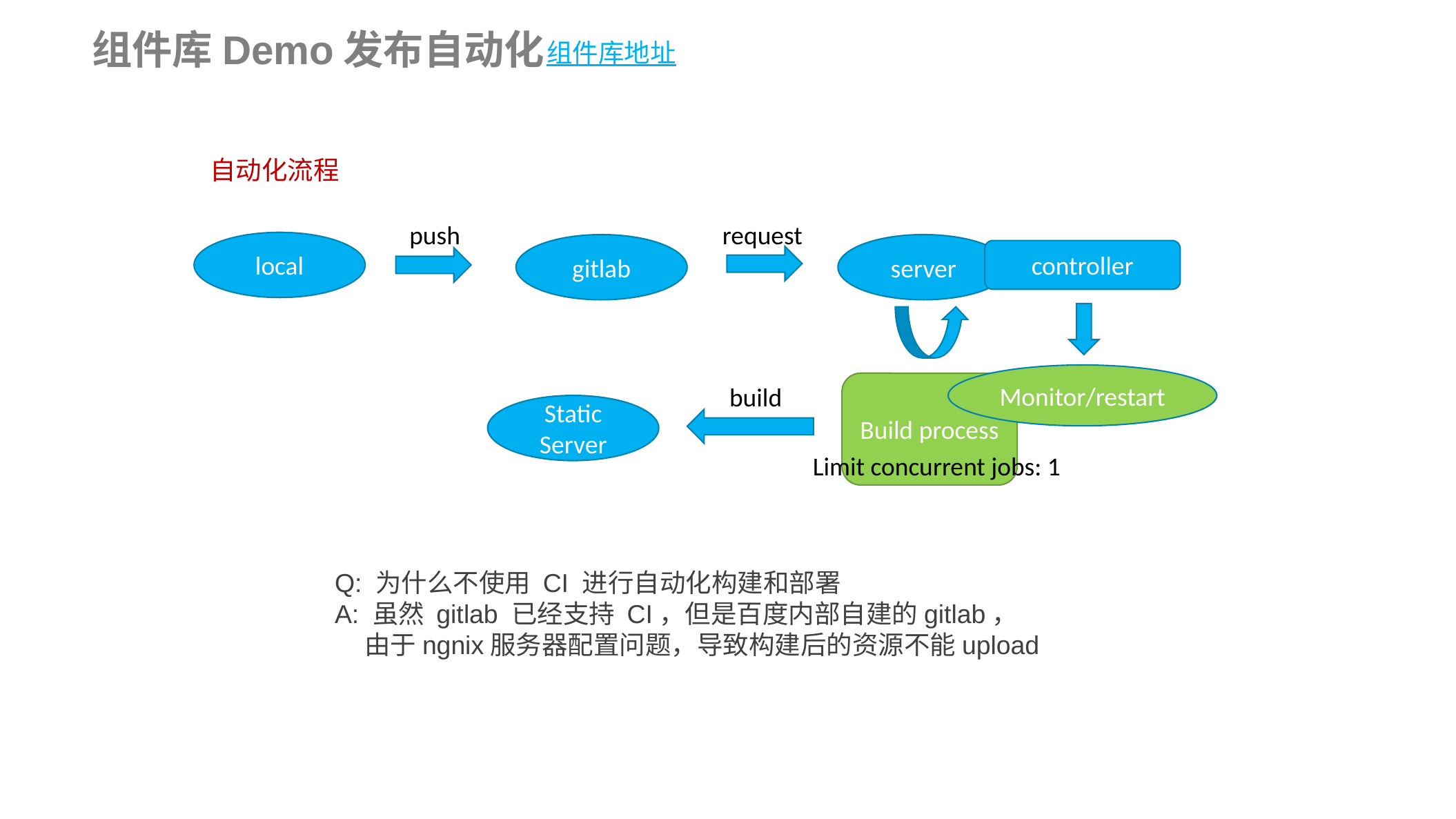

组件库Demo发布自动化
组件库地址
自动化流程
request
push
local
gitlab
server
controller

Monitor/restart
Build process
build
Static Server

Limit concurrent jobs: 1
Q: 为什么不使用 CI 进行自动化构建和部署
A: 虽然 gitlab 已经支持 CI，但是百度内部自建的gitlab，
    由于ngnix服务器配置问题，导致构建后的资源不能upload